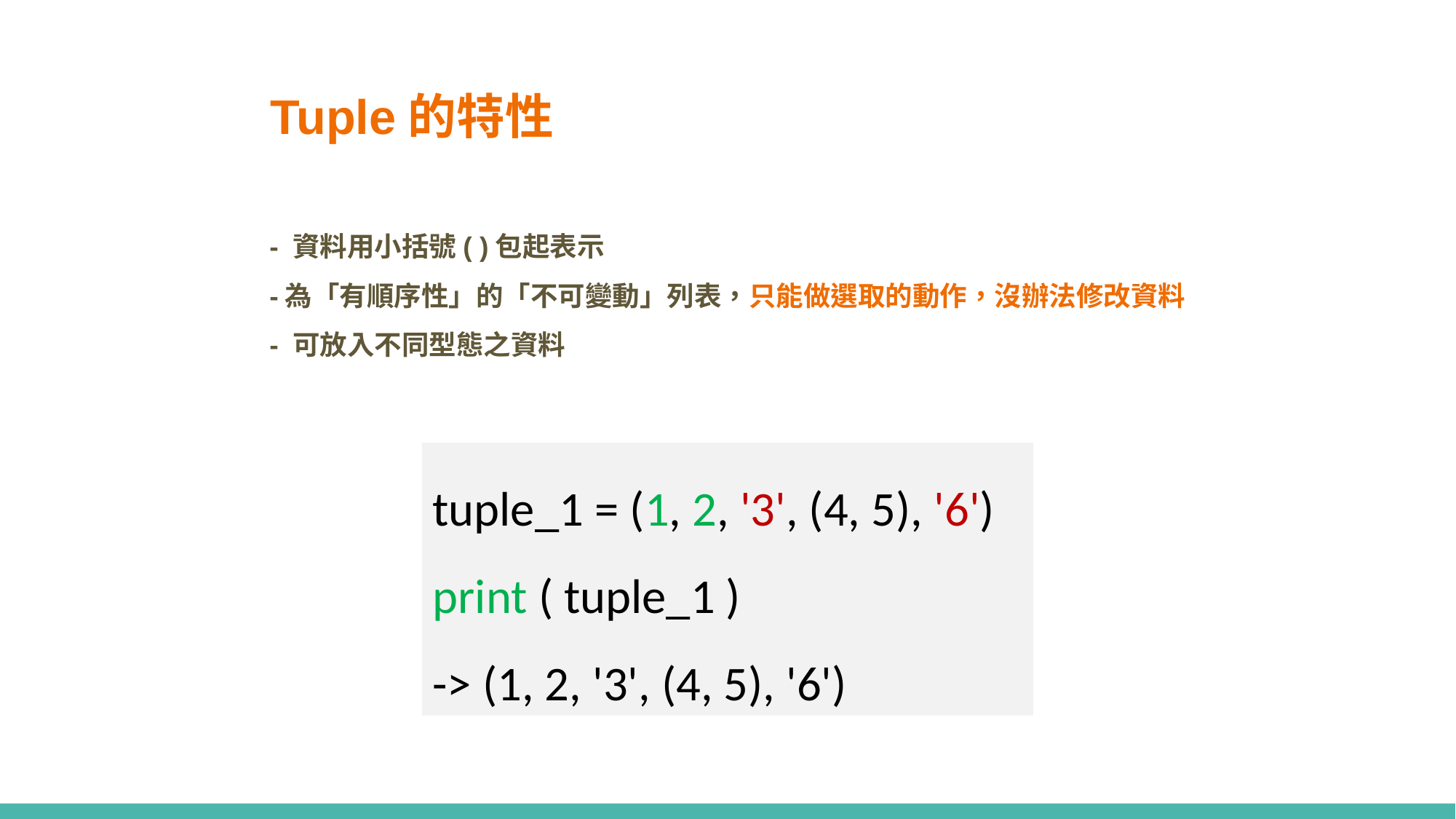

# Tuple的特性
- 資料用小括號( )包起表示
-為「有順序性」的「不可變動」列表，只能做選取的動作，沒辦法修改資料
- 可放入不同型態之資料
tuple_1 = (1, 2, '3', (4, 5), '6')
print ( tuple_1 )
-> (1, 2, '3', (4, 5), '6')